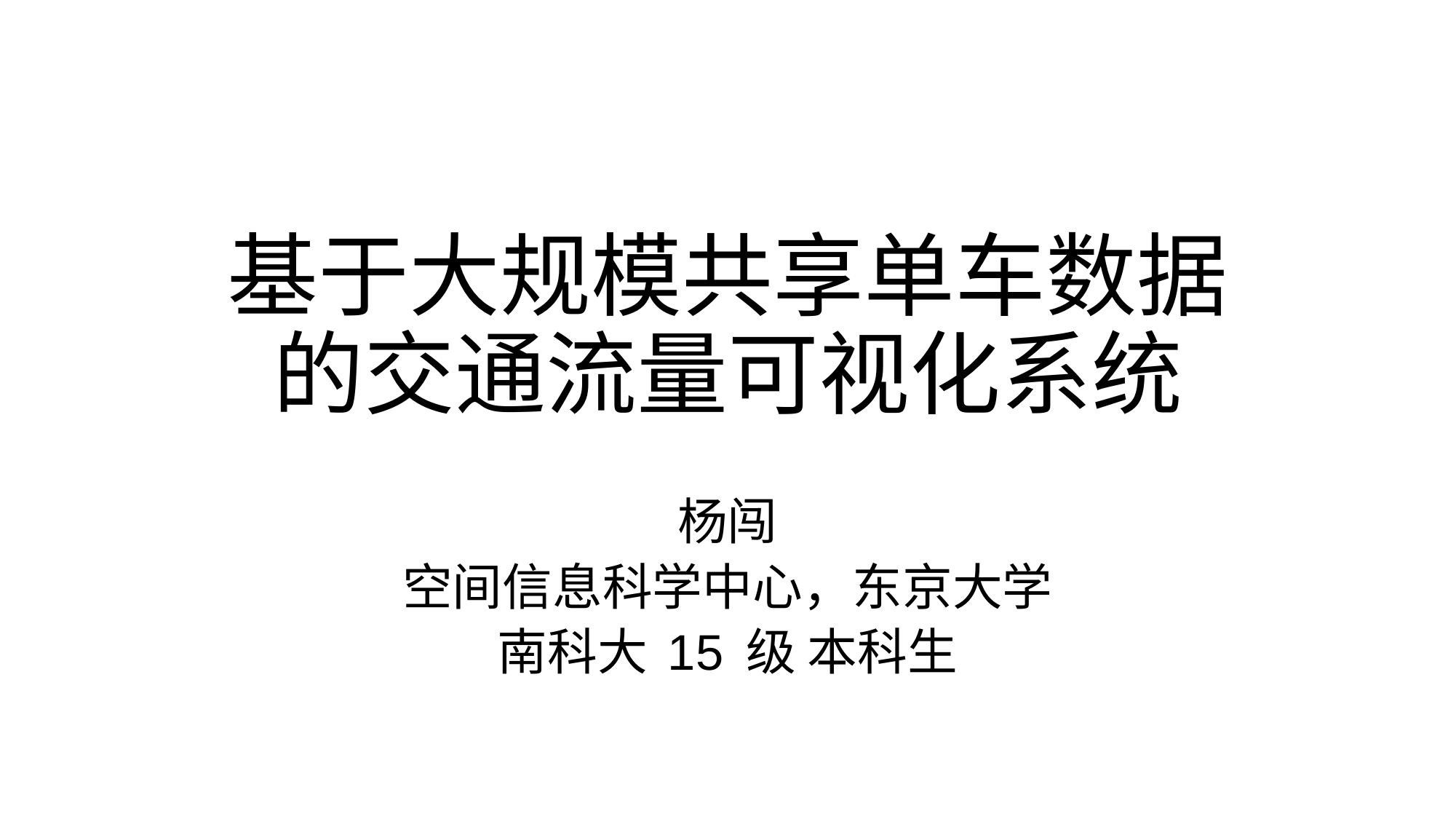

# 基于大规模共享单车数据的交通流量可视化系统
杨闯
空间信息科学中心，东京大学
南科大 15 级 本科生